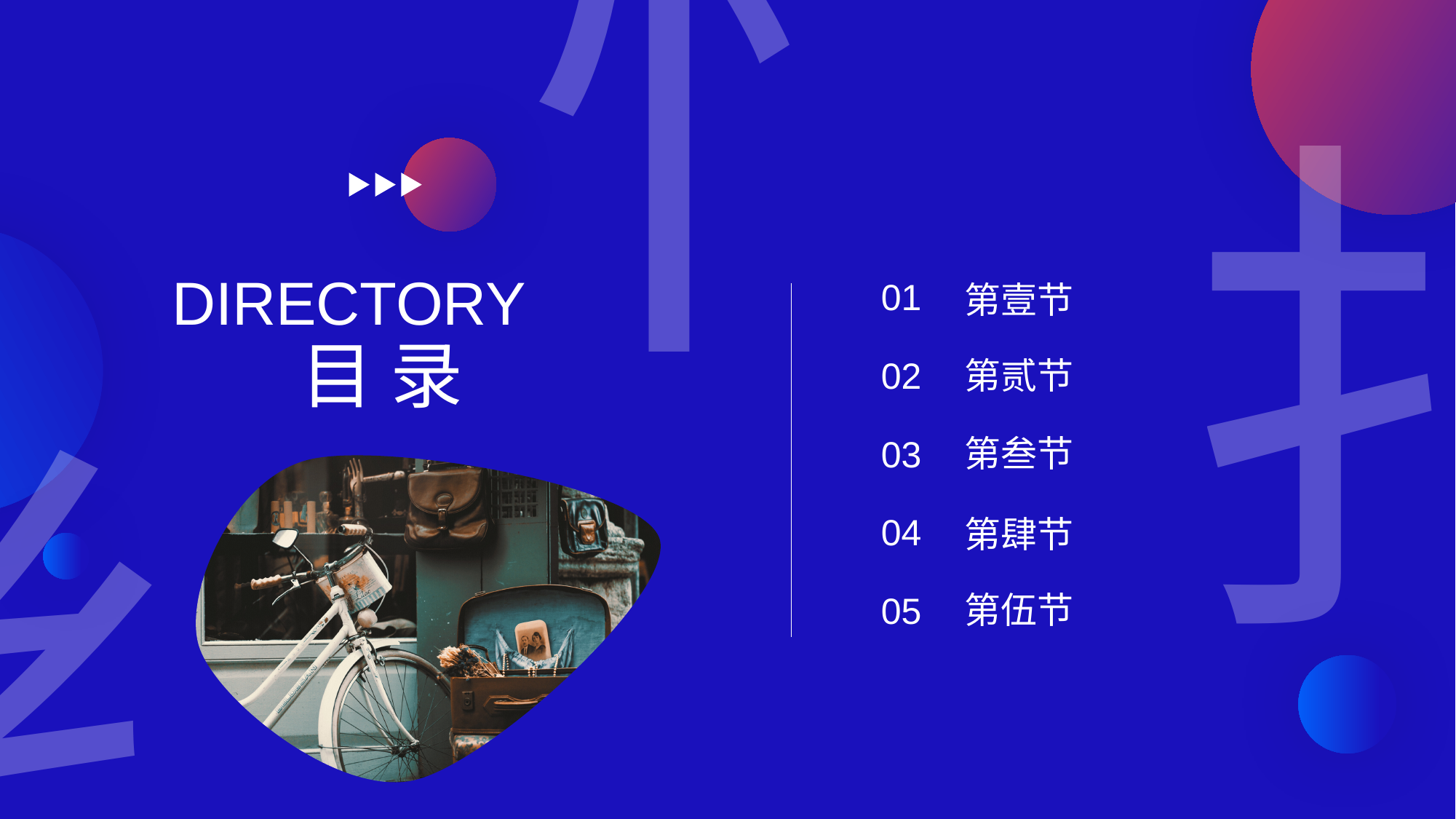

忄

扌

DIRECTORY
01
02
03
04
05
第壹节
目 录
第贰节
纟
第叁节

第肆节

第伍节